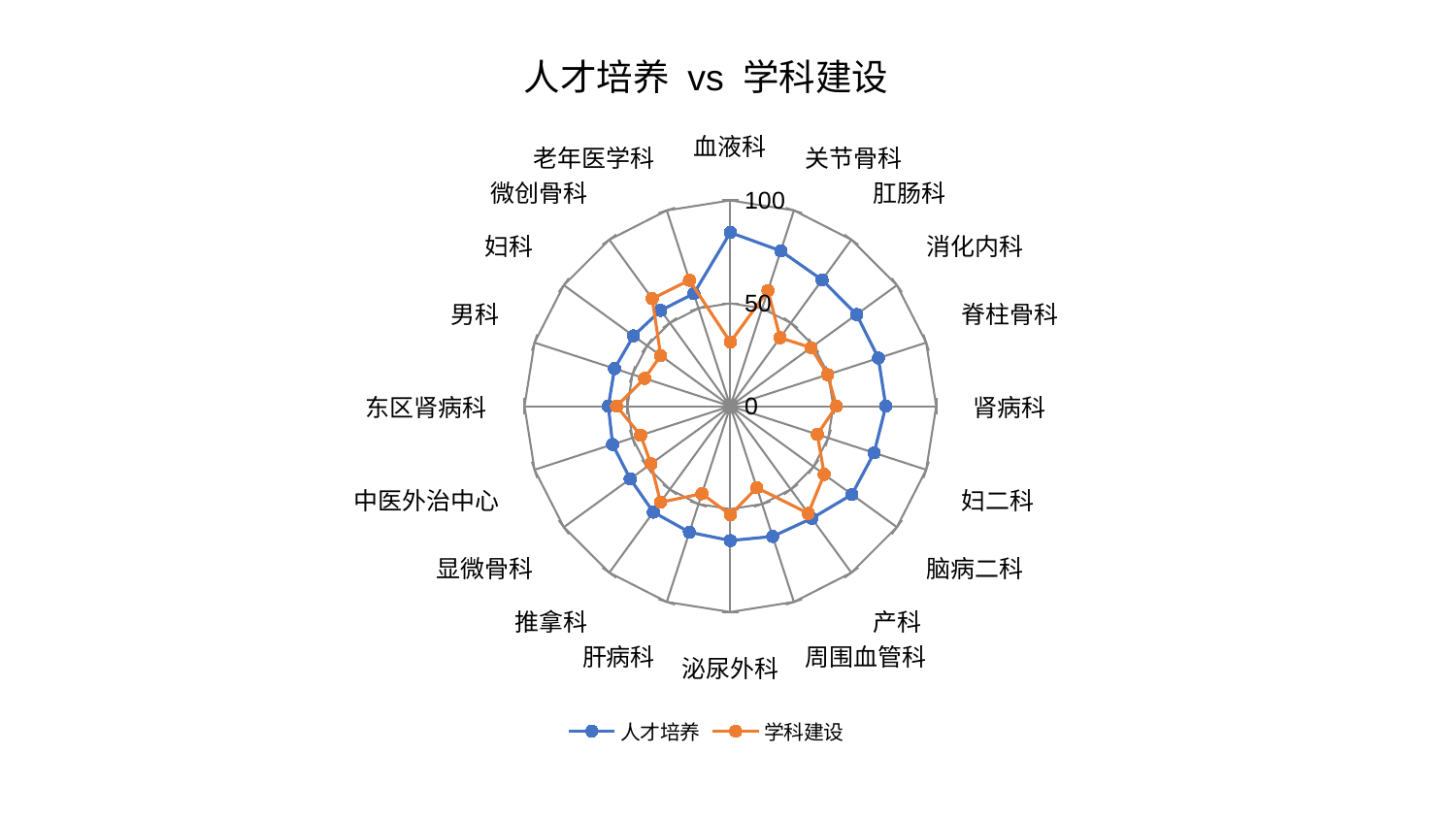

### Chart: 人才培养 vs 学科建设

| Category | 人才培养 | 学科建设 |
|---|---|---|
| 血液科 | 84.37218218112245 | 31.152534425195753 |
| 关节骨科 | 79.34434141451804 | 59.13343771350751 |
| 肛肠科 | 75.83685414687592 | 41.13914150231422 |
| 消化内科 | 75.8283273258149 | 48.410638613002874 |
| 脊柱骨科 | 75.6007883653566 | 49.674368574902104 |
| 肾病科 | 75.50771437373781 | 51.544644358936004 |
| 妇二科 | 73.432106539045 | 44.433374986705424 |
| 脑病二科 | 73.00667005358784 | 56.374587712954956 |
| 产科 | 67.36976872866934 | 64.36729485283915 |
| 周围血管科 | 66.54192121287763 | 41.65881209974838 |
| 泌尿外科 | 65.29946907657724 | 52.791362927400954 |
| 肝病科 | 64.37488780134093 | 44.71503196408128 |
| 推拿科 | 63.654285720355354 | 57.71848877465437 |
| 显微骨科 | 60.146203379238976 | 47.63668771751204 |
| 中医外治中心 | 60.137255062551105 | 45.825599350506735 |
| 东区肾病科 | 59.26843856128114 | 55.257384254690784 |
| 男科 | 59.169167624336474 | 43.77402838646908 |
| 妇科 | 58.13871275783331 | 41.83837826167093 |
| 微创骨科 | 57.55171141744241 | 64.58972013383782 |
| 老年医学科 | 57.48499673050418 | 64.35375072688959 |
86